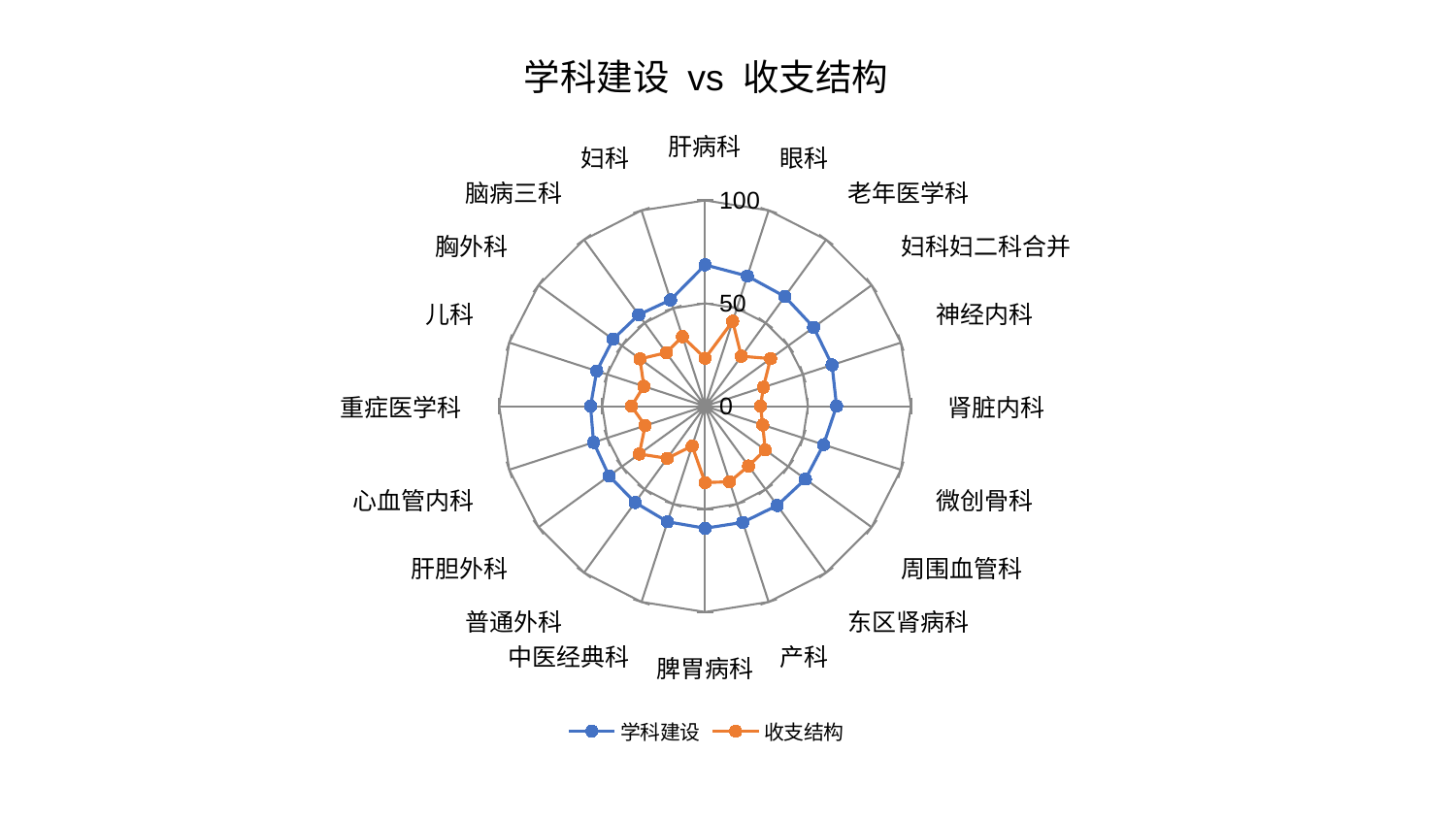

### Chart: 学科建设 vs 收支结构

| Category | 学科建设 | 收支结构 |
|---|---|---|
| 肝病科 | 68.67683391648326 | 23.298106787764414 |
| 眼科 | 66.49835233665182 | 43.37784866932327 |
| 老年医学科 | 65.86682642225396 | 30.026082207743606 |
| 妇科妇二科合并 | 65.17868956440775 | 39.328907116078966 |
| 神经内科 | 64.85231487515505 | 29.824213260291625 |
| 肾脏内科 | 63.874222721086426 | 26.939385659776903 |
| 微创骨科 | 60.52541932824534 | 29.46236853997179 |
| 周围血管科 | 60.28182430112331 | 36.10480857386497 |
| 东区肾病科 | 59.63331782829346 | 35.94394906963706 |
| 产科 | 59.34771141226568 | 38.62366263877757 |
| 脾胃病科 | 59.326118350749745 | 37.13061590386182 |
| 中医经典科 | 59.067786600877305 | 20.35058969053897 |
| 普通外科 | 57.83411429421969 | 31.32914713900487 |
| 肝胆外科 | 57.658249496107125 | 39.50543749816339 |
| 心血管内科 | 56.94864213797216 | 30.593057571845748 |
| 重症医学科 | 55.63231541110308 | 35.74967315110462 |
| 儿科 | 55.34514254102638 | 31.28040464901369 |
| 胸外科 | 55.28394188593106 | 39.105390915311226 |
| 脑病三科 | 54.91108467128158 | 32.11075502727411 |
| 妇科 | 54.30393865728363 | 35.55808778436912 |
19